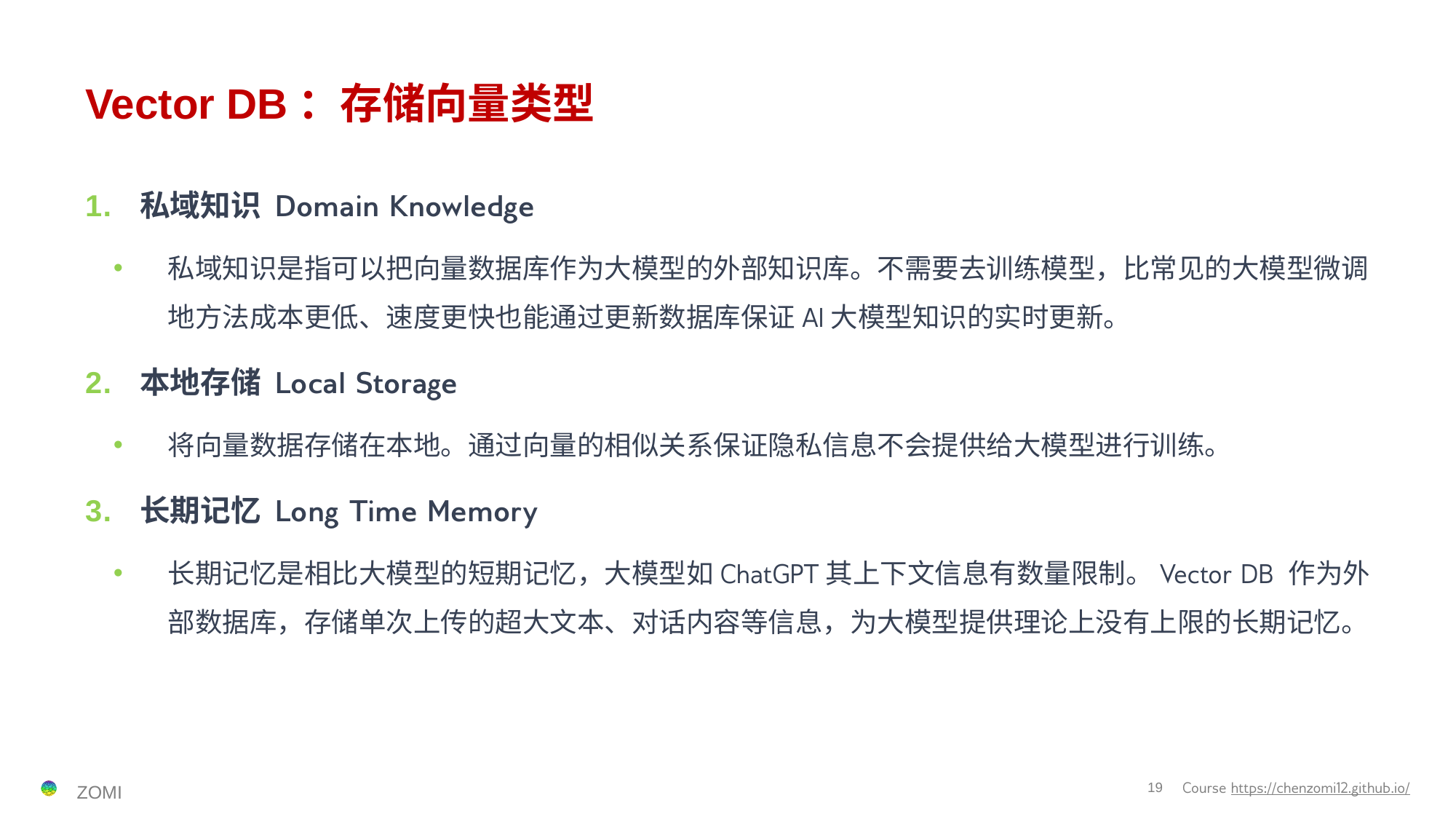

# Vector DB：存储向量类型
私域知识 Domain Knowledge
私域知识是指可以把向量数据库作为大模型的外部知识库。不需要去训练模型，比常见的大模型微调地方法成本更低、速度更快也能通过更新数据库保证AI大模型知识的实时更新。
本地存储 Local Storage
将向量数据存储在本地。通过向量的相似关系保证隐私信息不会提供给大模型进行训练。
长期记忆 Long Time Memory
长期记忆是相比大模型的短期记忆，大模型如ChatGPT其上下文信息有数量限制。Vector DB 作为外部数据库，存储单次上传的超大文本、对话内容等信息，为大模型提供理论上没有上限的长期记忆。